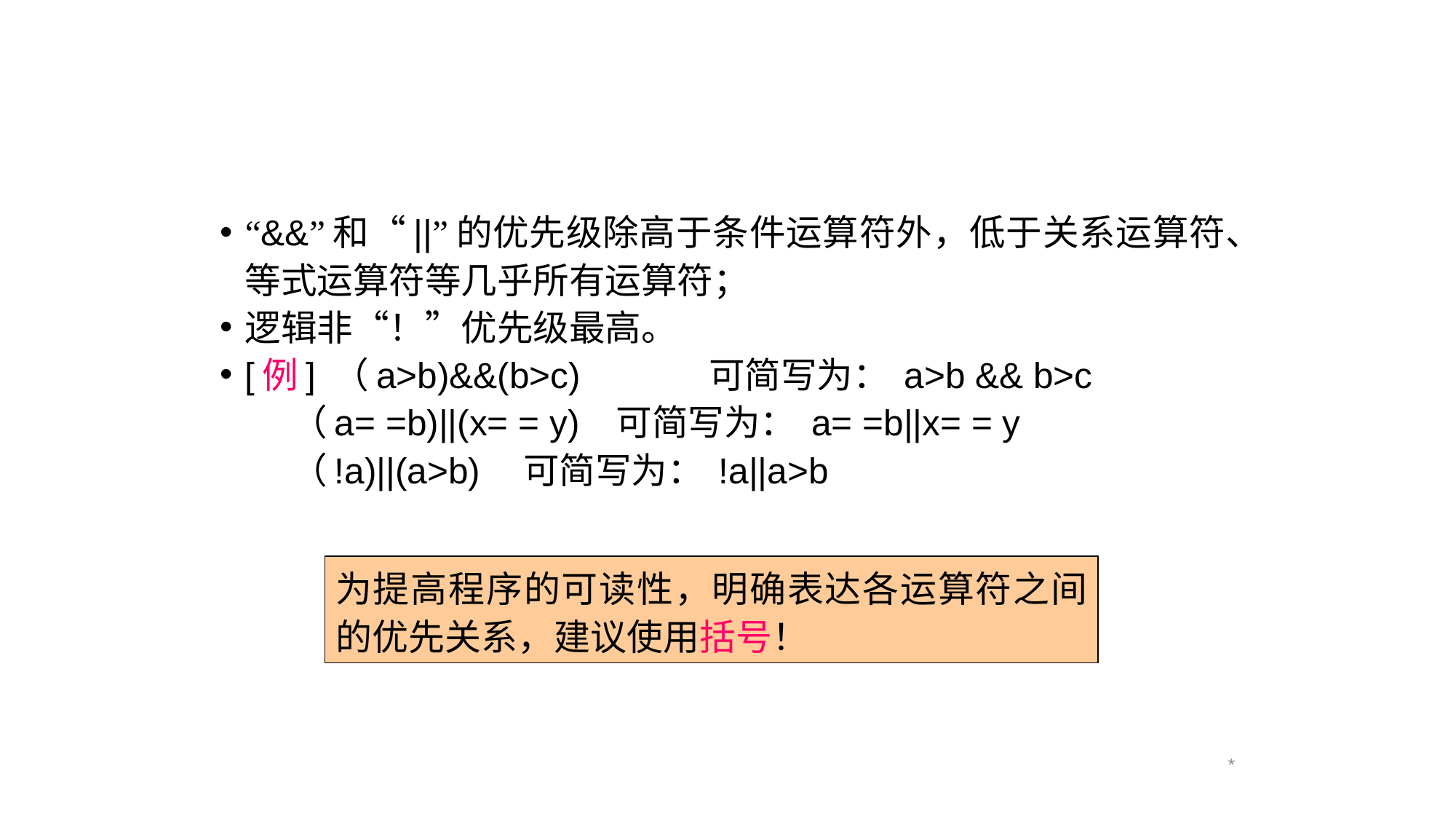

“&&”和“||”的优先级除高于条件运算符外，低于关系运算符、等式运算符等几乎所有运算符；
逻辑非“！”优先级最高。
[例] （a>b)&&(b>c)    	可简写为： a>b && b>c
        （a= =b)||(x= = y)	可简写为： a= =b||x= = y
        （!a)||(a>b)		可简写为： !a||a>b
为提高程序的可读性，明确表达各运算符之间的优先关系，建议使用括号！
*